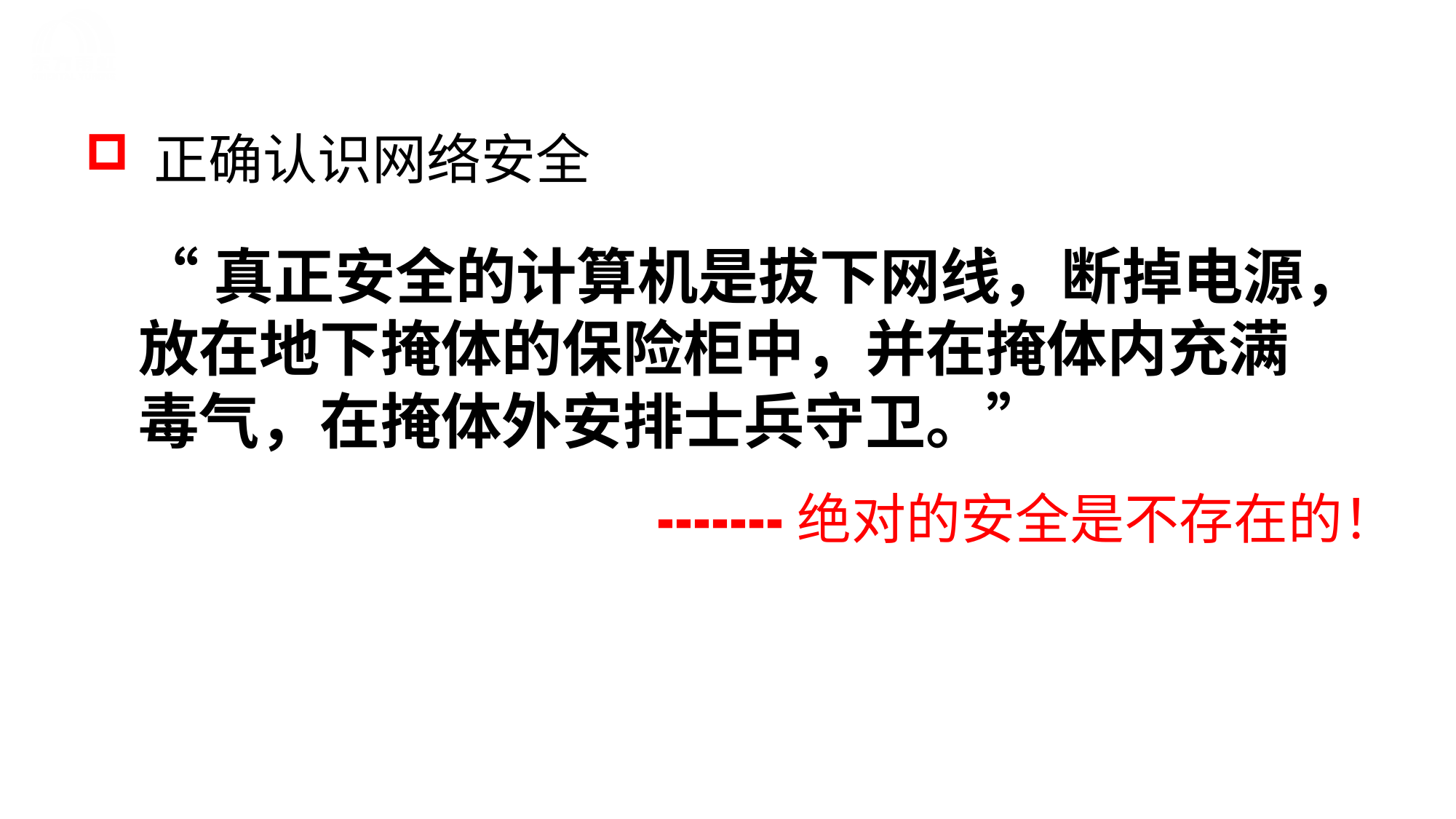

正确认识网络安全
“真正安全的计算机是拔下网线，断掉电源，放在地下掩体的保险柜中，并在掩体内充满毒气，在掩体外安排士兵守卫。”
-------绝对的安全是不存在的！